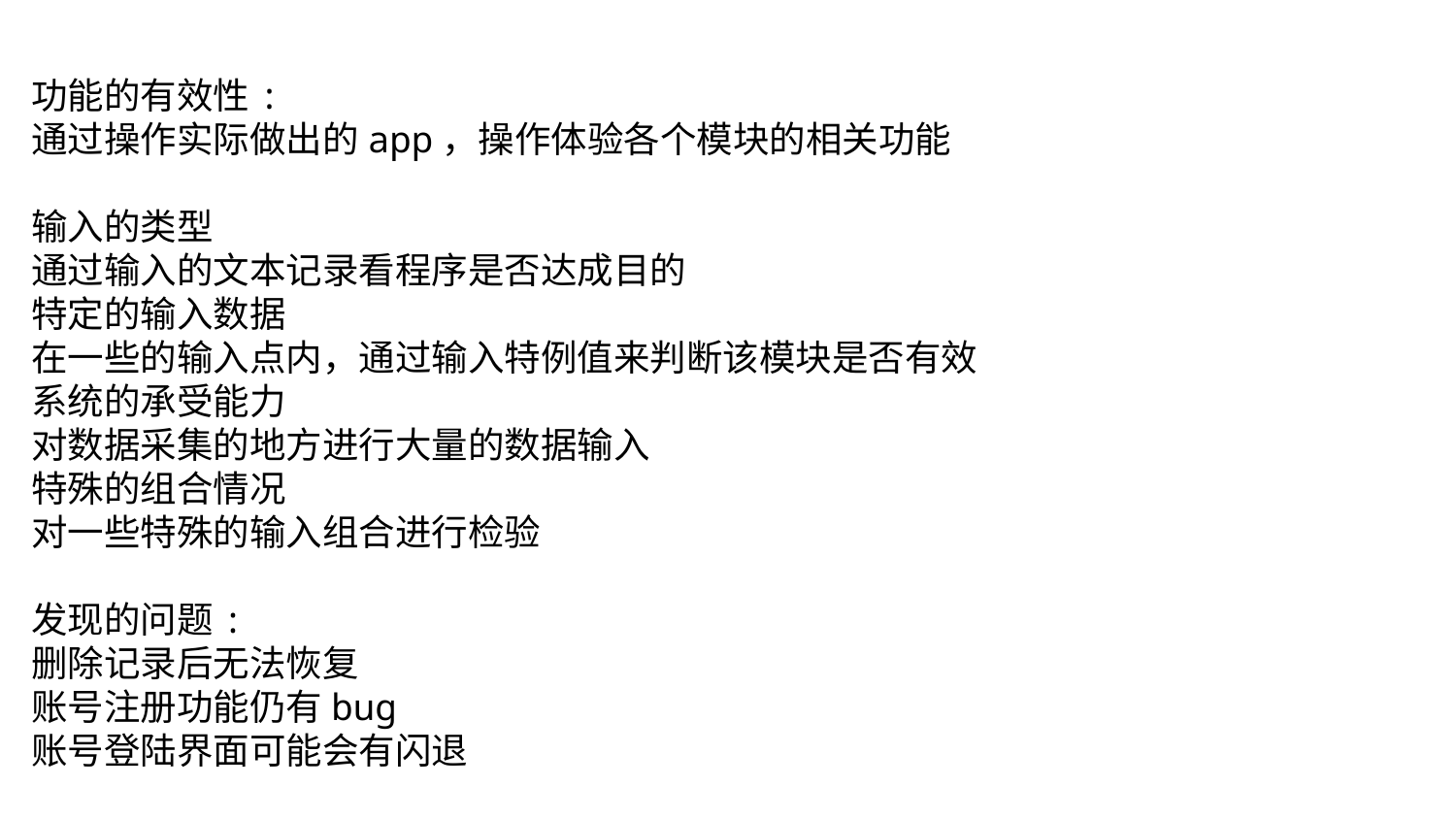

功能的有效性:
通过操作实际做出的app，操作体验各个模块的相关功能

输入的类型
通过输入的文本记录看程序是否达成目的
特定的输入数据
在一些的输入点内，通过输入特例值来判断该模块是否有效
系统的承受能力
对数据采集的地方进行大量的数据输入
特殊的组合情况
对一些特殊的输入组合进行检验

发现的问题:
删除记录后无法恢复
账号注册功能仍有bug
账号登陆界面可能会有闪退